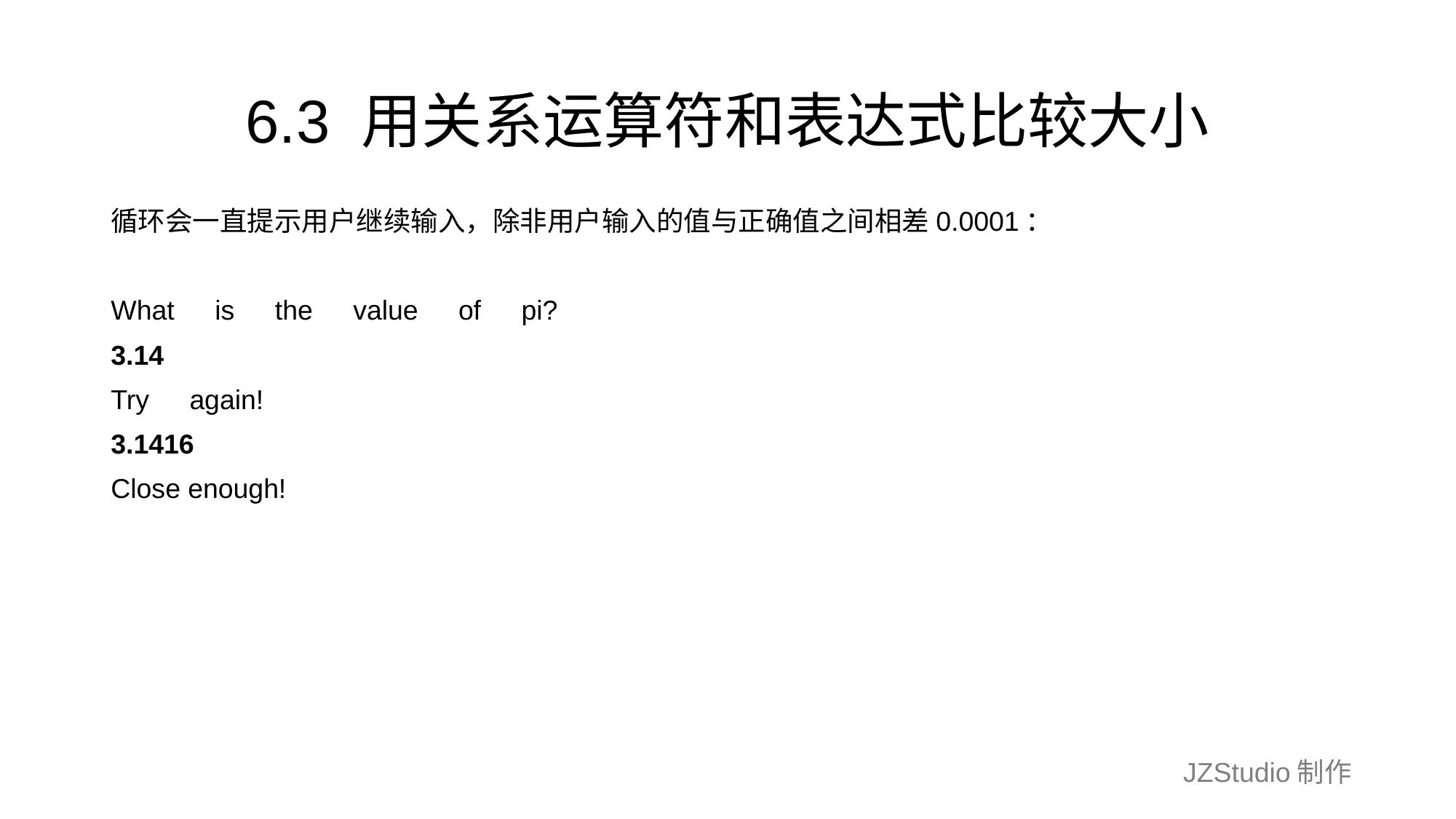

# 6.3 用关系运算符和表达式比较大小
循环会一直提示用户继续输入，除非用户输入的值与正确值之间相差0.0001：

What　is　the　value　of　pi?
3.14
Try　again!
3.1416
Close enough!